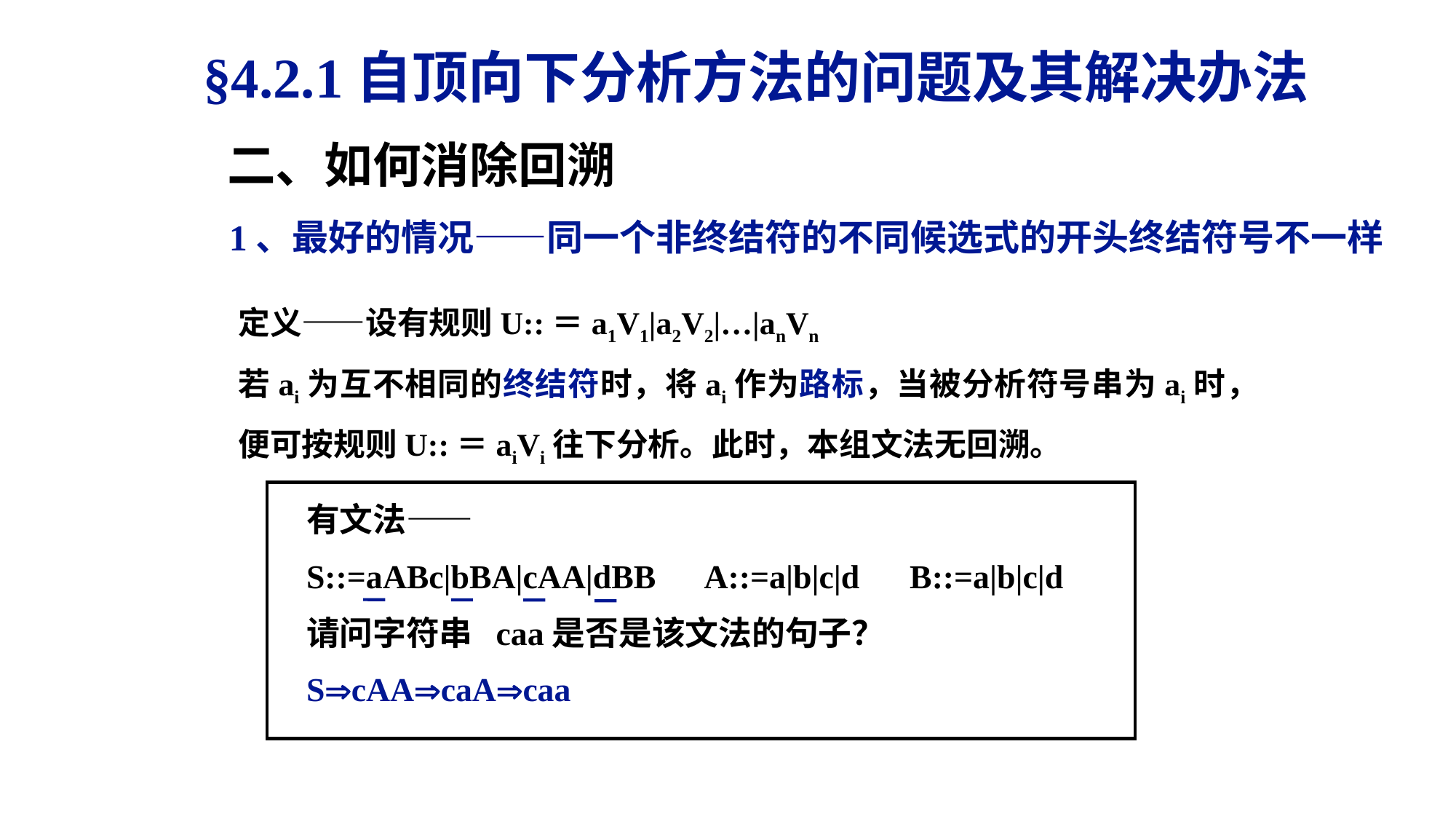

§4.2.1自顶向下分析方法的问题及其解决办法
二、如何消除回溯
1、最好的情况——同一个非终结符的不同候选式的开头终结符号不一样
定义——设有规则U::＝a1V1|a2V2|…|anVn
若ai为互不相同的终结符时，将ai作为路标，当被分析符号串为ai时，
便可按规则U::＝aiVi往下分析。此时，本组文法无回溯。

有文法——
S::=aABc|bBA|cAA|dBB      A::=a|b|c|d      B::=a|b|c|d
请问字符串  caa是否是该文法的句子？
S⇒cAA⇒caA⇒caa